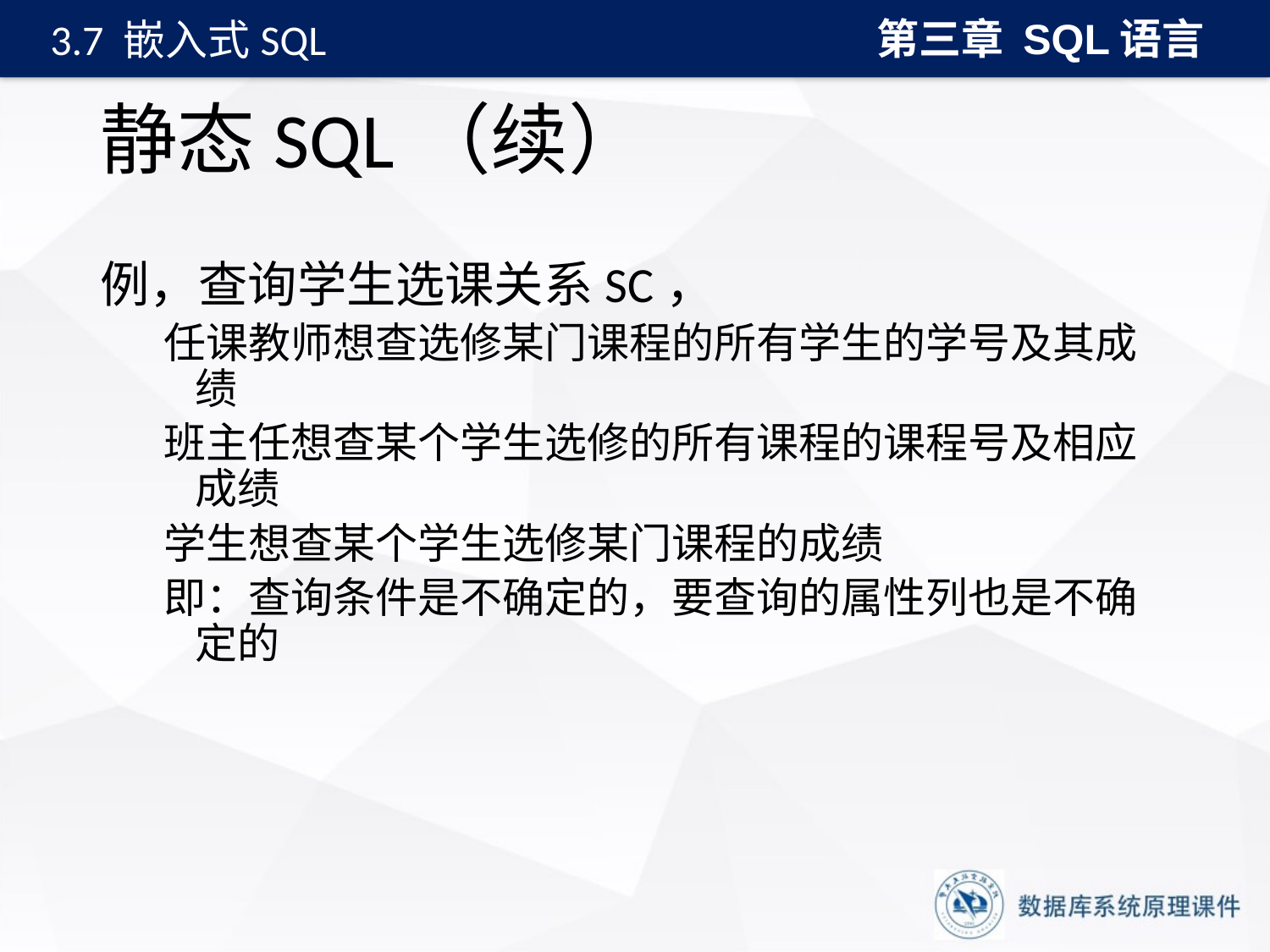

第三章 SQL语言
3.7 嵌入式SQL
# 静态SQL（续）
例，查询学生选课关系SC，
任课教师想查选修某门课程的所有学生的学号及其成绩
班主任想查某个学生选修的所有课程的课程号及相应成绩
学生想查某个学生选修某门课程的成绩
即：查询条件是不确定的，要查询的属性列也是不确定的